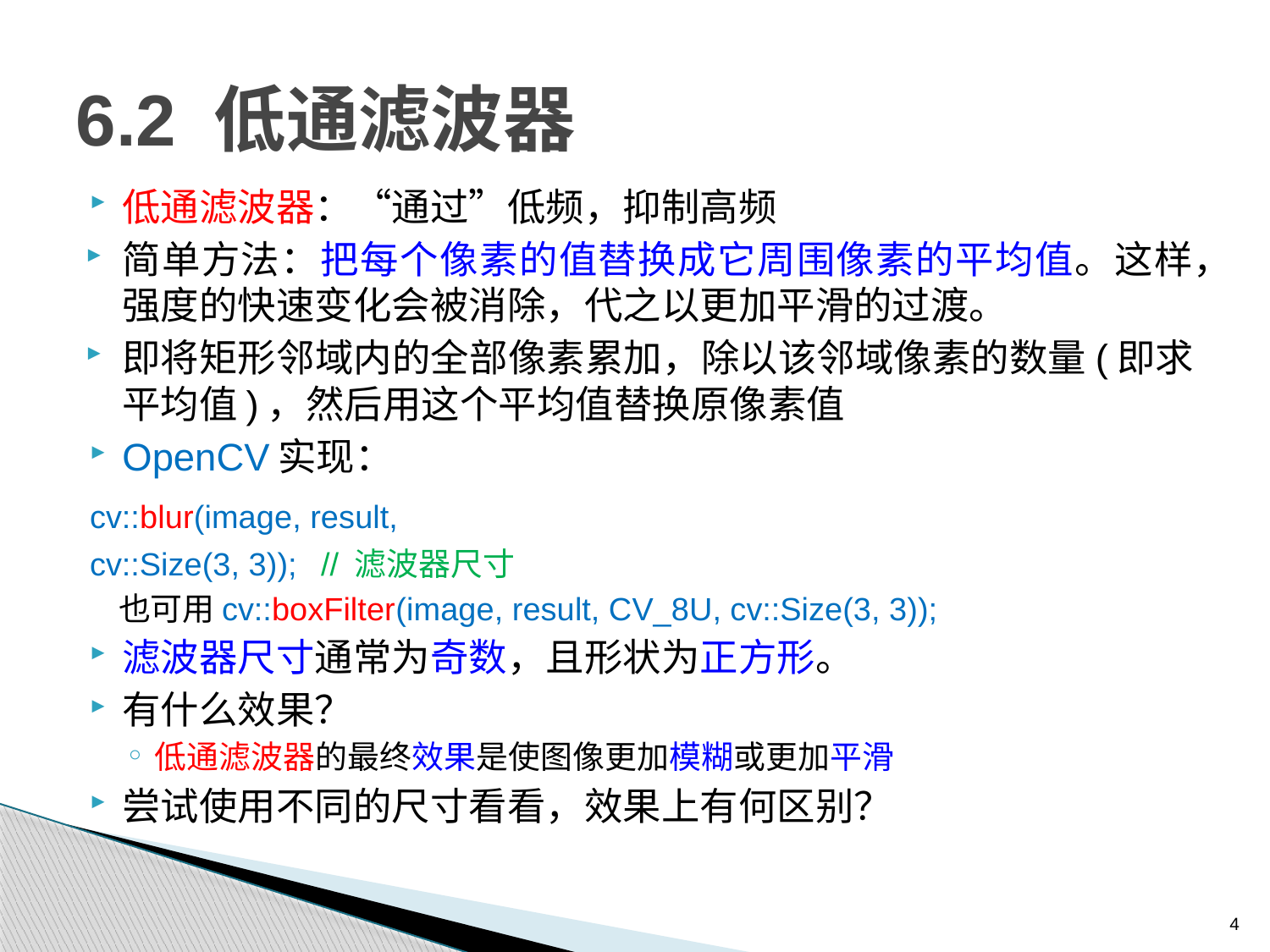

# 6.2 低通滤波器
低通滤波器：“通过”低频，抑制高频
简单方法：把每个像素的值替换成它周围像素的平均值。这样，强度的快速变化会被消除，代之以更加平滑的过渡。
即将矩形邻域内的全部像素累加，除以该邻域像素的数量(即求平均值)，然后用这个平均值替换原像素值
OpenCV实现：
	cv::blur(image, result,
		cv::Size(3, 3));	// 滤波器尺寸
   也可用cv::boxFilter(image, result, CV_8U, cv::Size(3, 3));
滤波器尺寸通常为奇数，且形状为正方形。
有什么效果？
低通滤波器的最终效果是使图像更加模糊或更加平滑
尝试使用不同的尺寸看看，效果上有何区别？
4